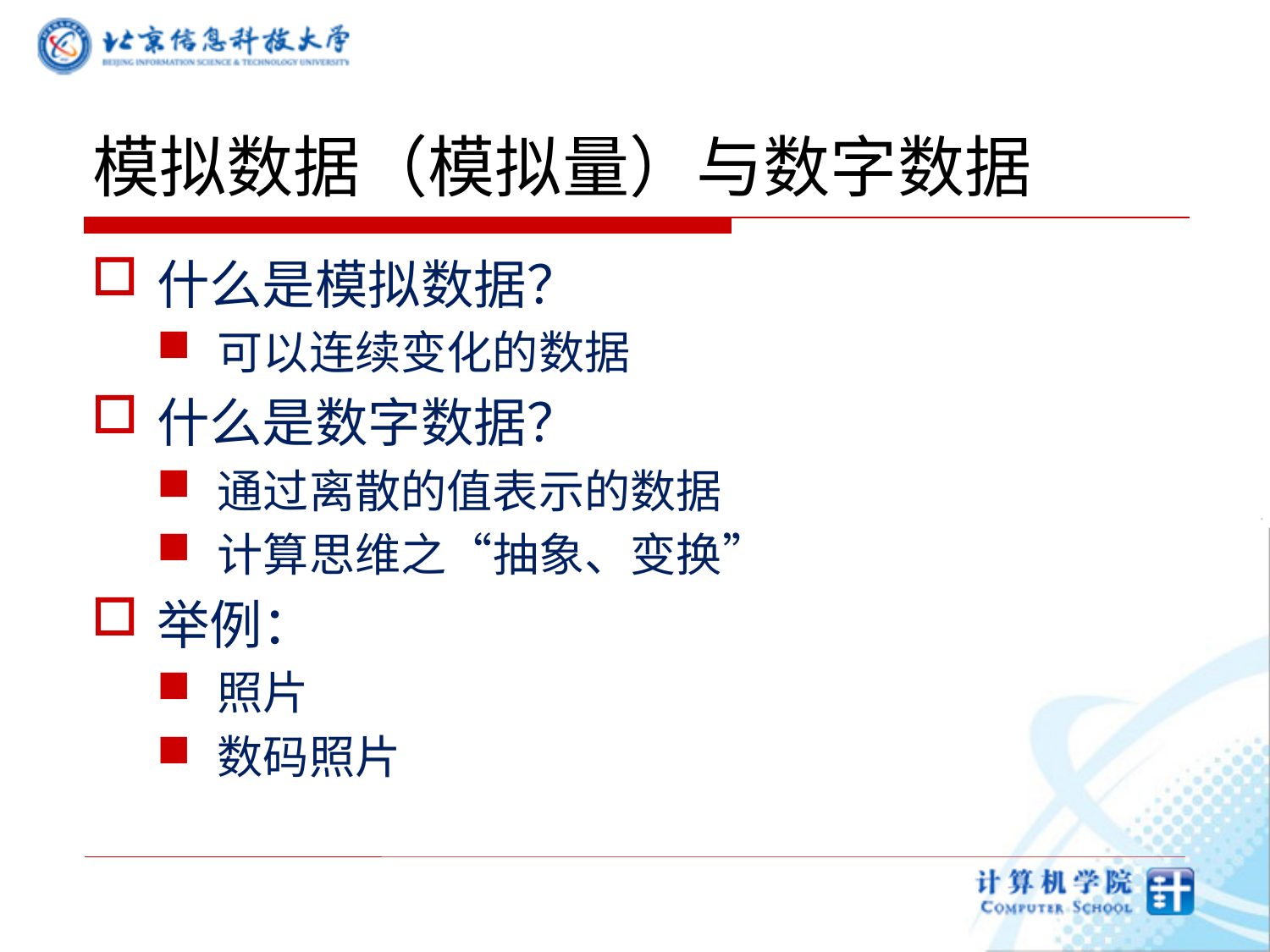

# 模拟数据（模拟量）与数字数据
什么是模拟数据？
可以连续变化的数据
什么是数字数据？
通过离散的值表示的数据
计算思维之“抽象、变换”
举例：
照片
数码照片